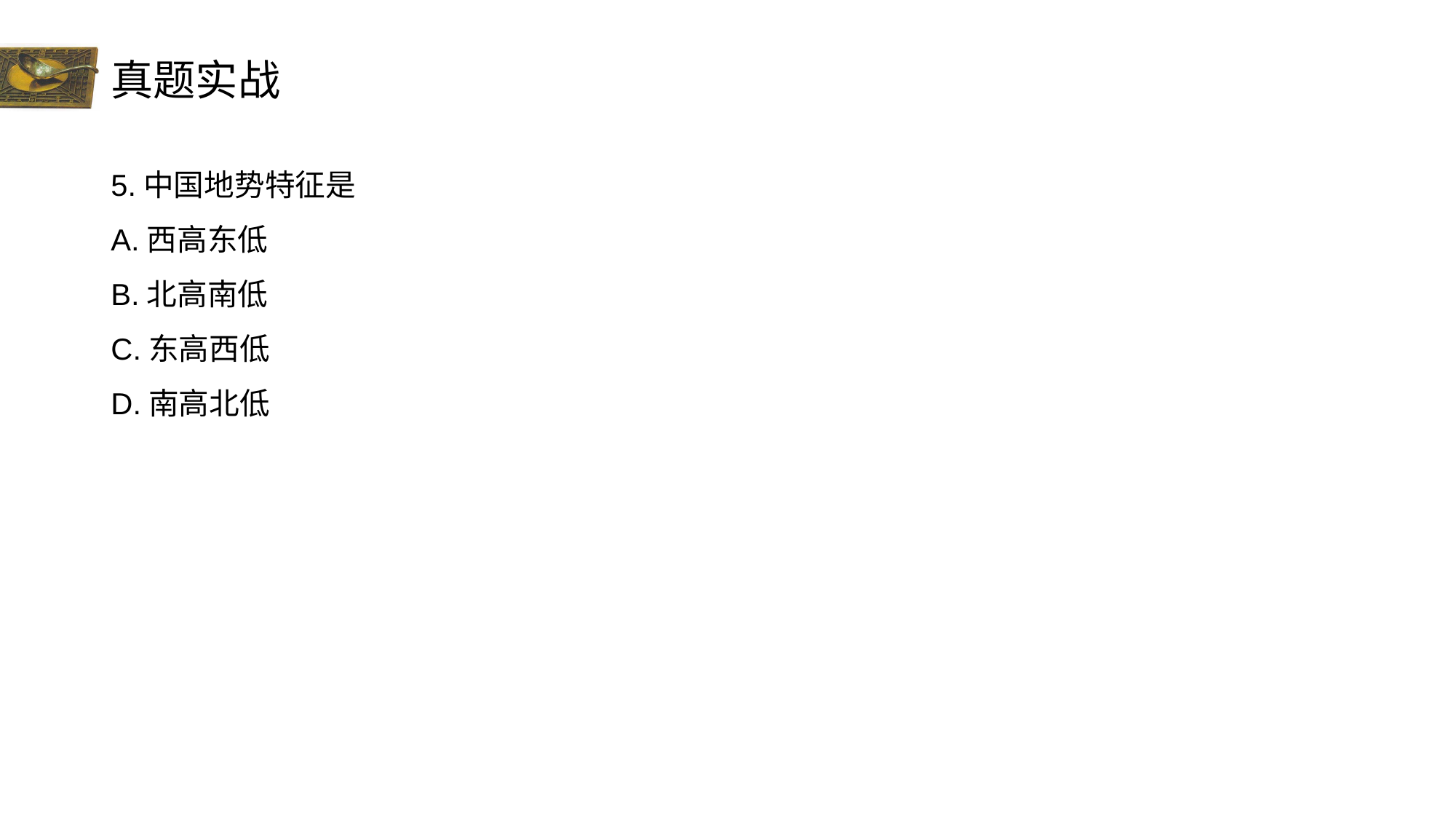

# 真题实战
5.中国地势特征是
A.西高东低
B.北高南低
C.东高西低
D.南高北低

32